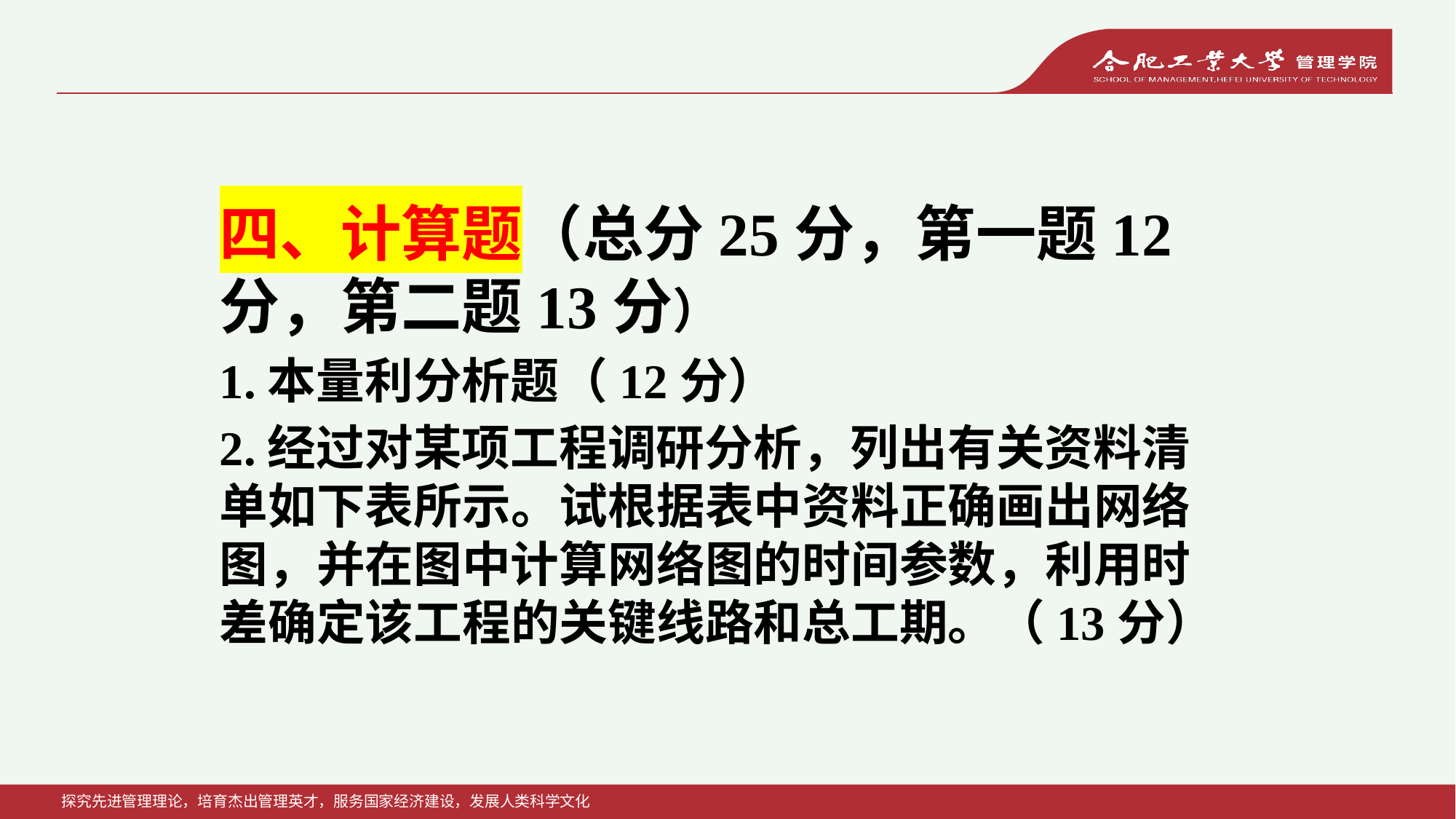

#
四、计算题（总分25分，第一题12分，第二题13分）
1.本量利分析题（12分）
2.经过对某项工程调研分析，列出有关资料清单如下表所示。试根据表中资料正确画出网络图，并在图中计算网络图的时间参数，利用时差确定该工程的关键线路和总工期。（13分）